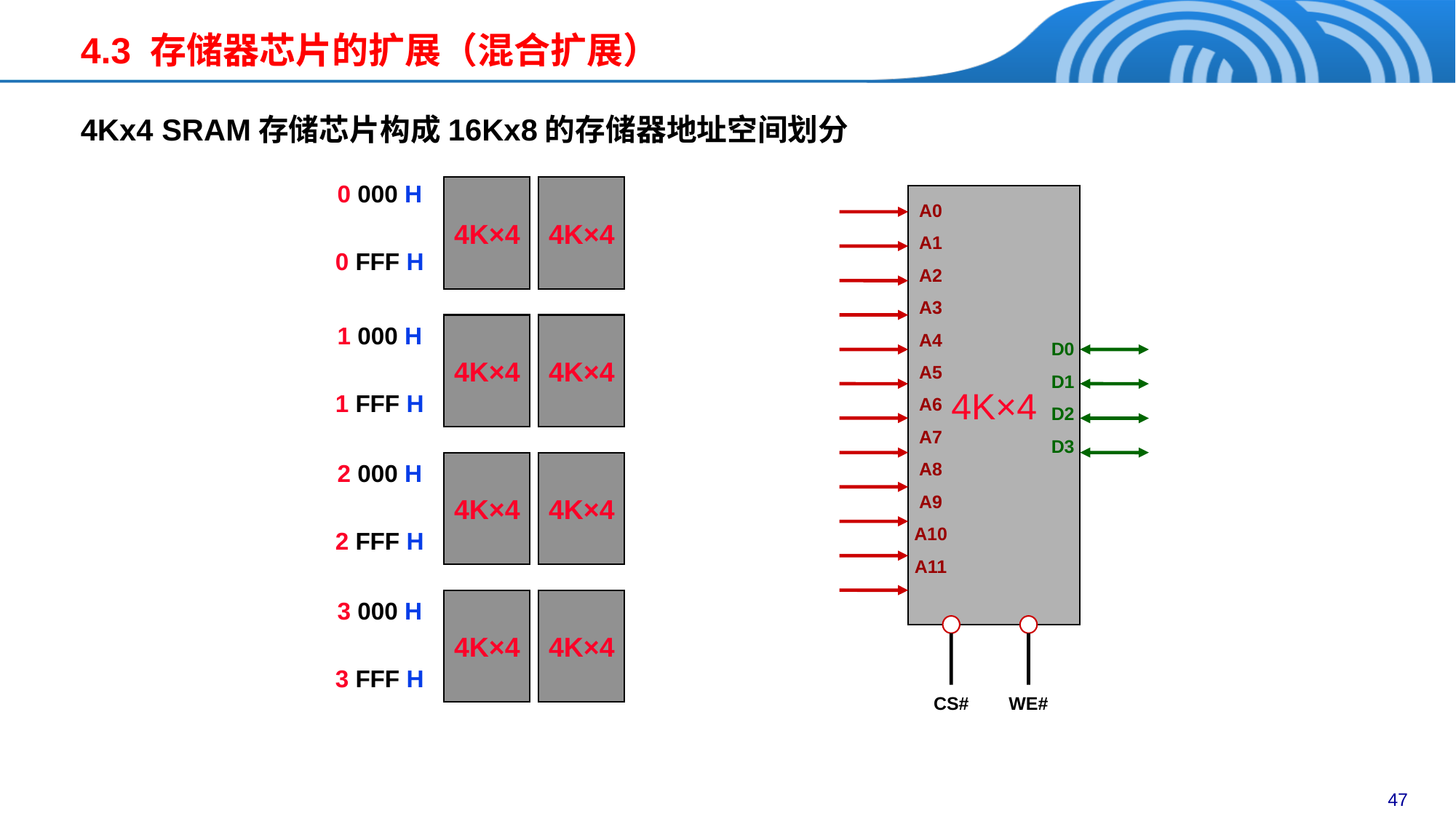

4.3 存储器芯片的扩展（混合扩展）
4Kx4 SRAM存储芯片构成16Kx8的存储器地址空间划分
0 000 H
0 FFF H
4K×4
4K×4
1 000 H
1 FFF H
4K×4
4K×4
2 000 H
2 FFF H
4K×4
4K×4
3 000 H
3 FFF H
4K×4
4K×4
4K×4
A0
A1
A2
A3
A4
A5
A6
A7
A8
A9
A10
A11

D0
D1
D2
D3

CS#
WE#